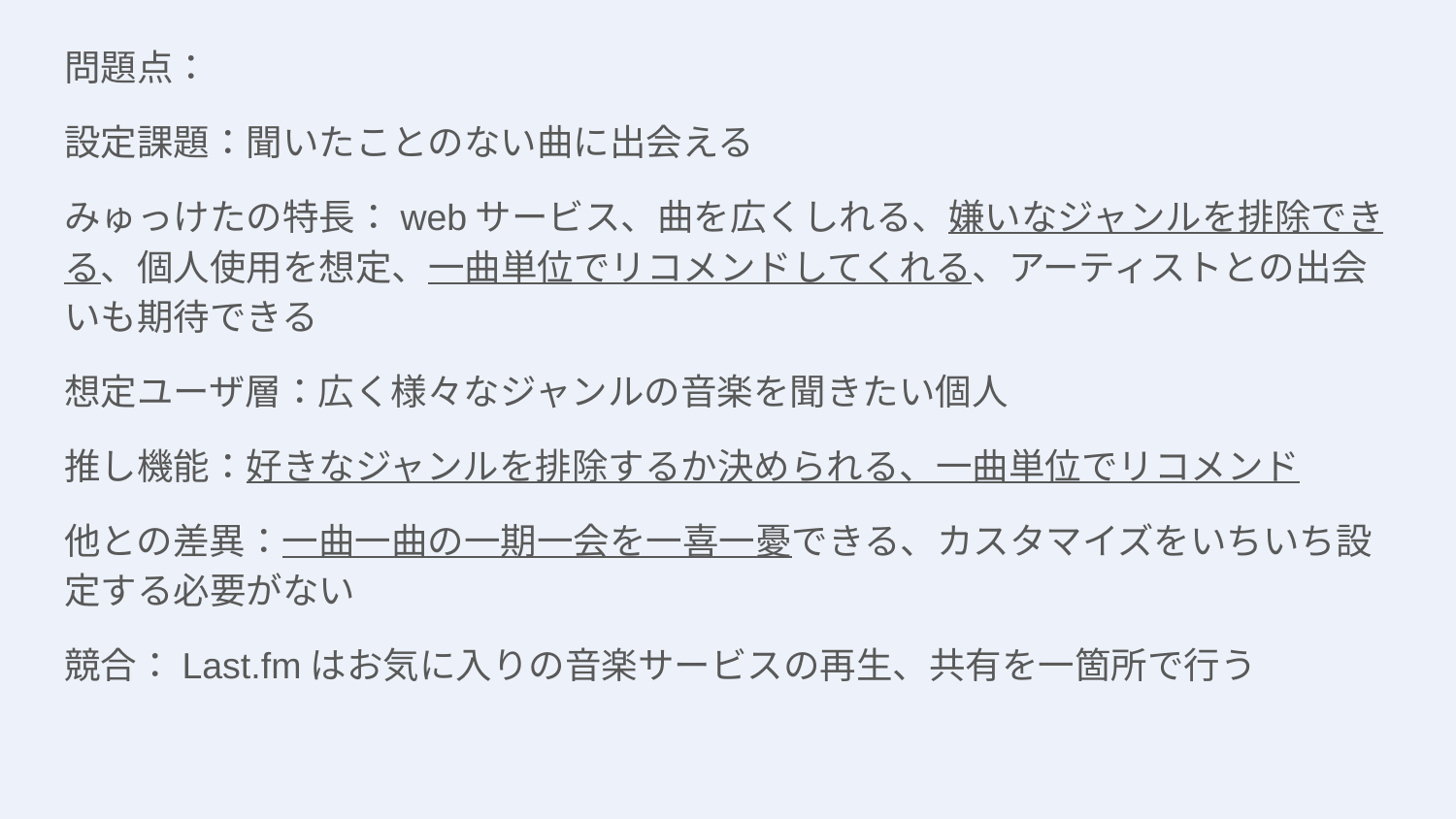

問題点：
設定課題：聞いたことのない曲に出会える
みゅっけたの特長：webサービス、曲を広くしれる、嫌いなジャンルを排除できる、個人使用を想定、一曲単位でリコメンドしてくれる、アーティストとの出会いも期待できる
想定ユーザ層：広く様々なジャンルの音楽を聞きたい個人
推し機能：好きなジャンルを排除するか決められる、一曲単位でリコメンド
他との差異：一曲一曲の一期一会を一喜一憂できる、カスタマイズをいちいち設定する必要がない
競合：Last.fmはお気に入りの音楽サービスの再生、共有を一箇所で行う